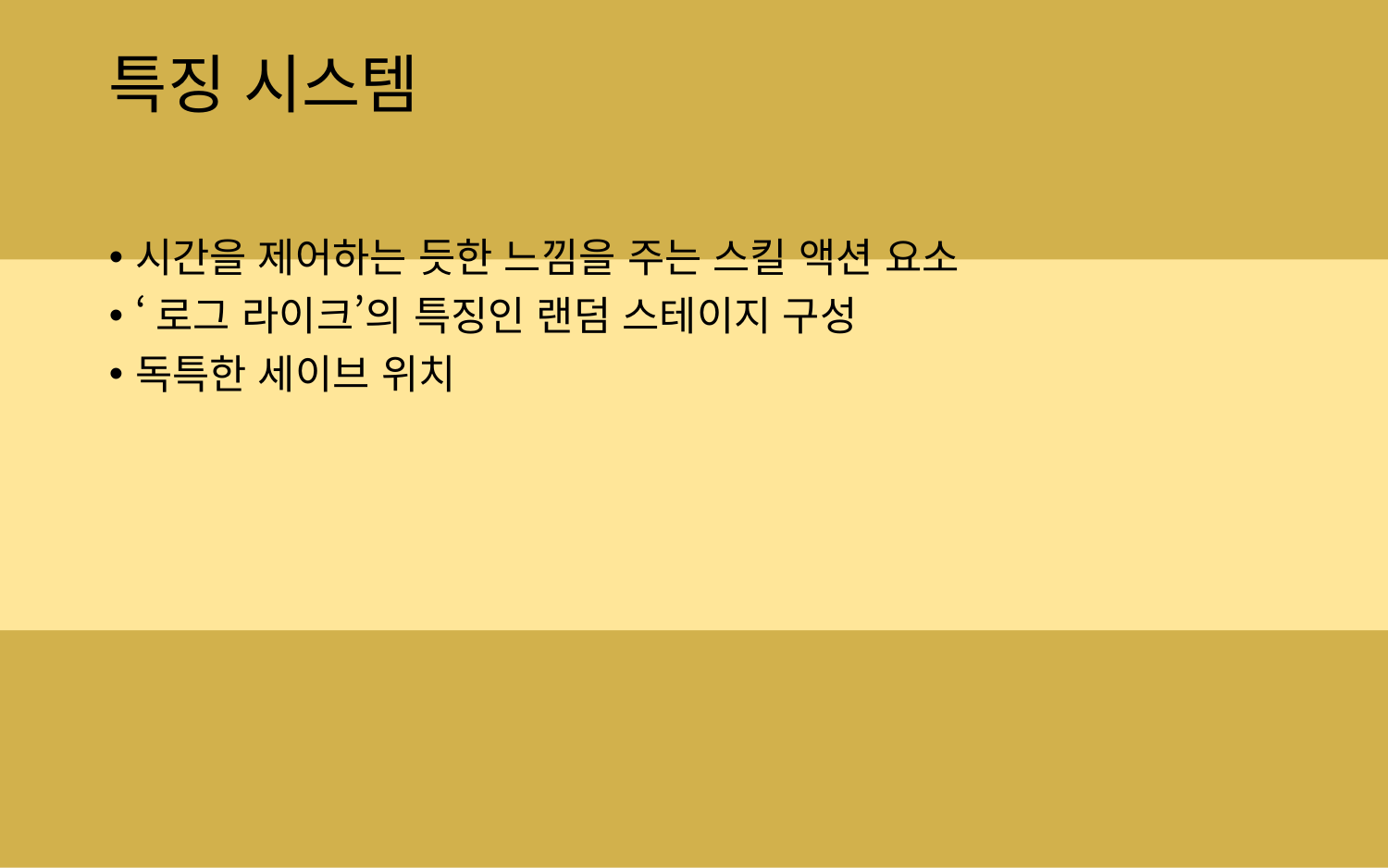

# 특징 시스템
시간을 제어하는 듯한 느낌을 주는 스킬 액션 요소
‘로그 라이크’의 특징인 랜덤 스테이지 구성
독특한 세이브 위치